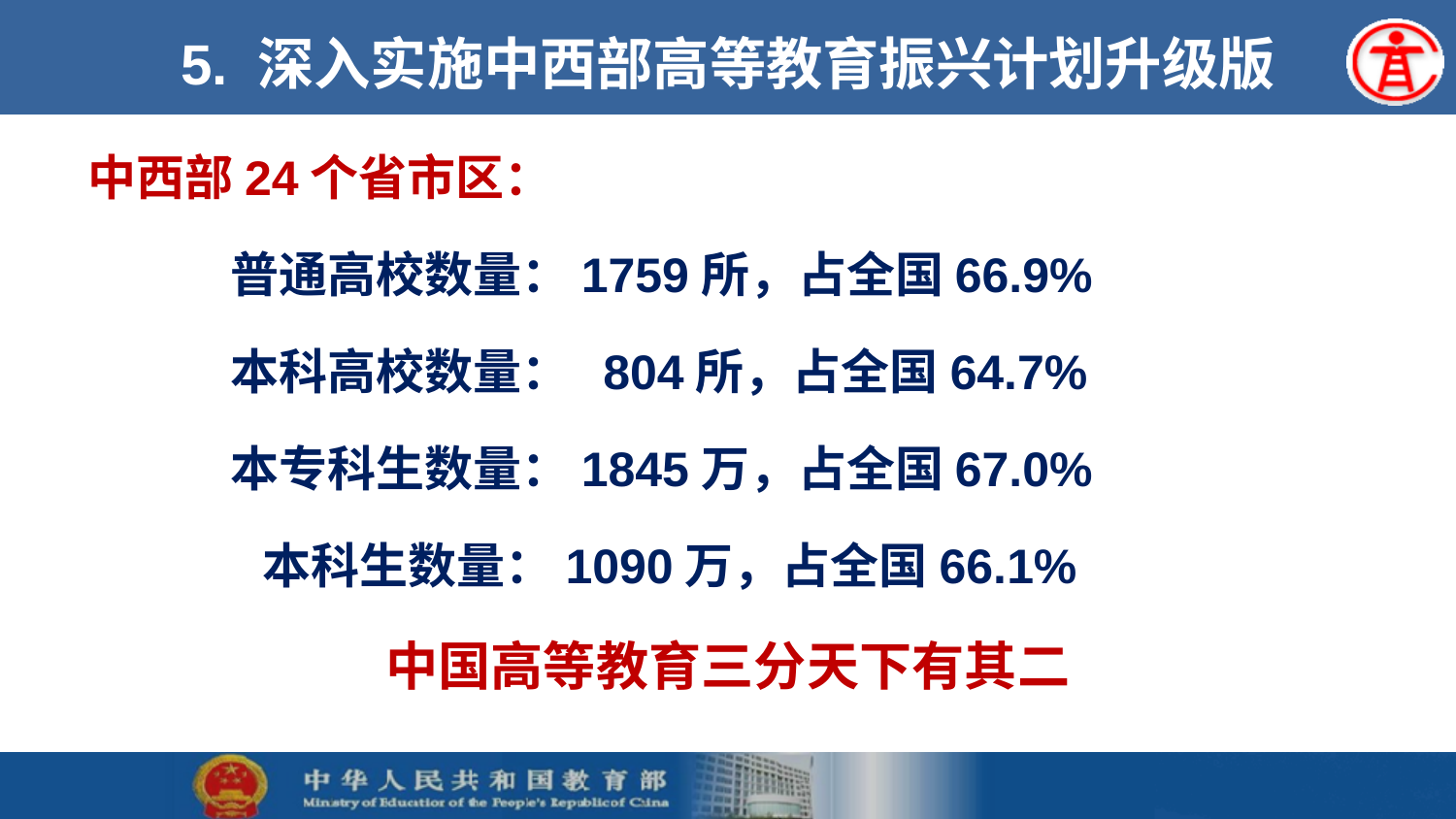

# 5. 深入实施中西部高等教育振兴计划升级版
中西部24个省市区：
            普通高校数量：1759所，占全国66.9%
            本科高校数量：  804所，占全国64.7%
            本专科生数量：1845万，占全国67.0%
               本科生数量：1090万，占全国66.1%
中国高等教育三分天下有其二